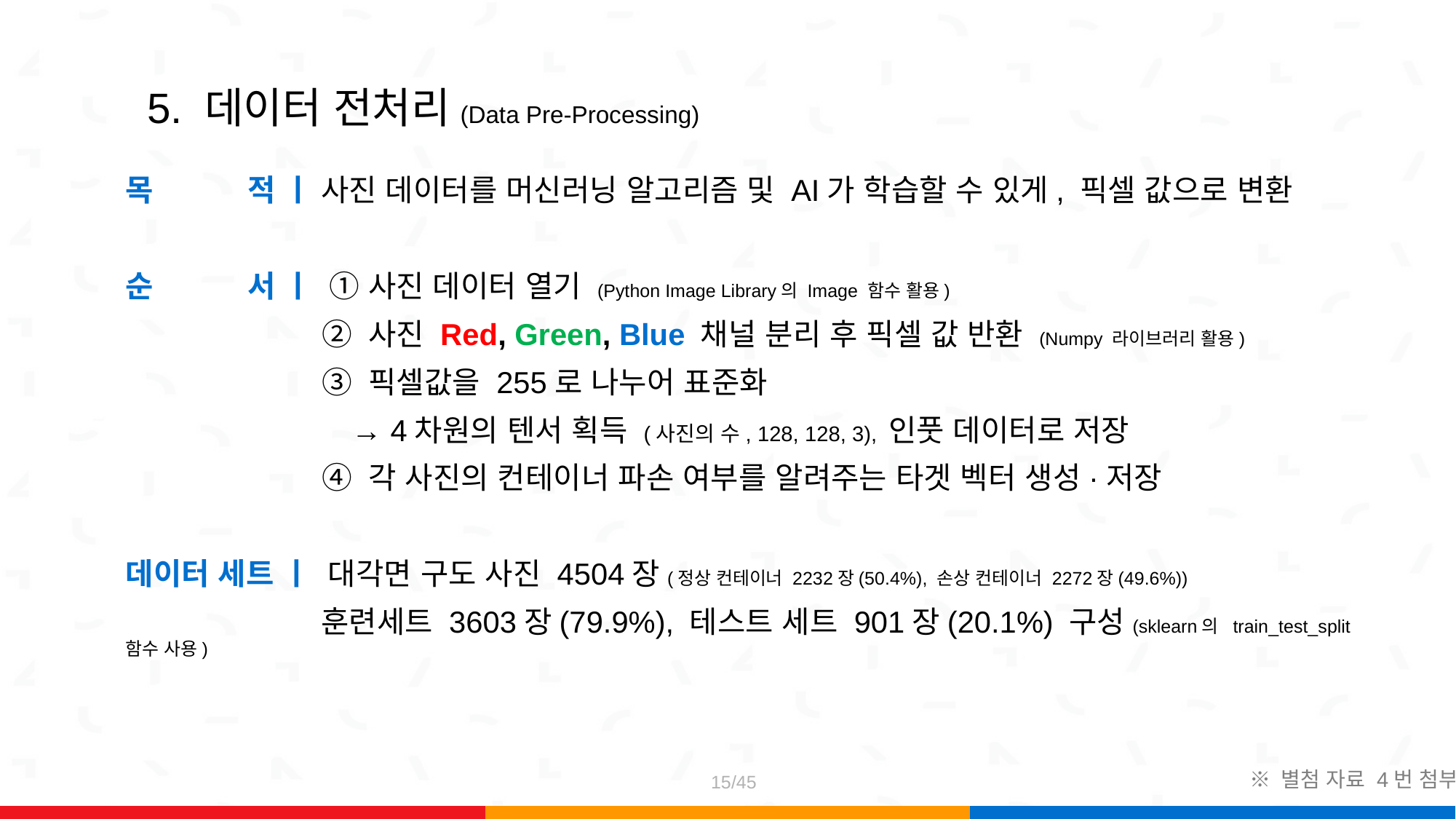

# 5. 데이터 전처리(Data Pre-Processing)
목           적 ㅣ 사진 데이터를 머신러닝 알고리즘 및 AI가 학습할 수 있게, 픽셀 값으로 변환

순           서 ㅣ  ① 사진 데이터 열기 (Python Image Library의 Image 함수 활용)
                       ② 사진 Red, Green, Blue 채널 분리 후 픽셀 값 반환 (Numpy 라이브러리 활용)
                       ③ 픽셀값을 255로 나누어 표준화
                           → 4차원의 텐서 획득 (사진의 수, 128, 128, 3), 인풋 데이터로 저장
                       ④ 각 사진의 컨테이너 파손 여부를 알려주는 타겟 벡터 생성·저장

데이터 세트 ㅣ  대각면 구도 사진 4504장(정상 컨테이너 2232장(50.4%), 손상 컨테이너 2272장(49.6%))
                      훈련세트 3603장(79.9%), 테스트 세트 901장(20.1%) 구성(sklearn의  train_test_split 함수 사용)

15/45
※ 별첨 자료 4번 첨부